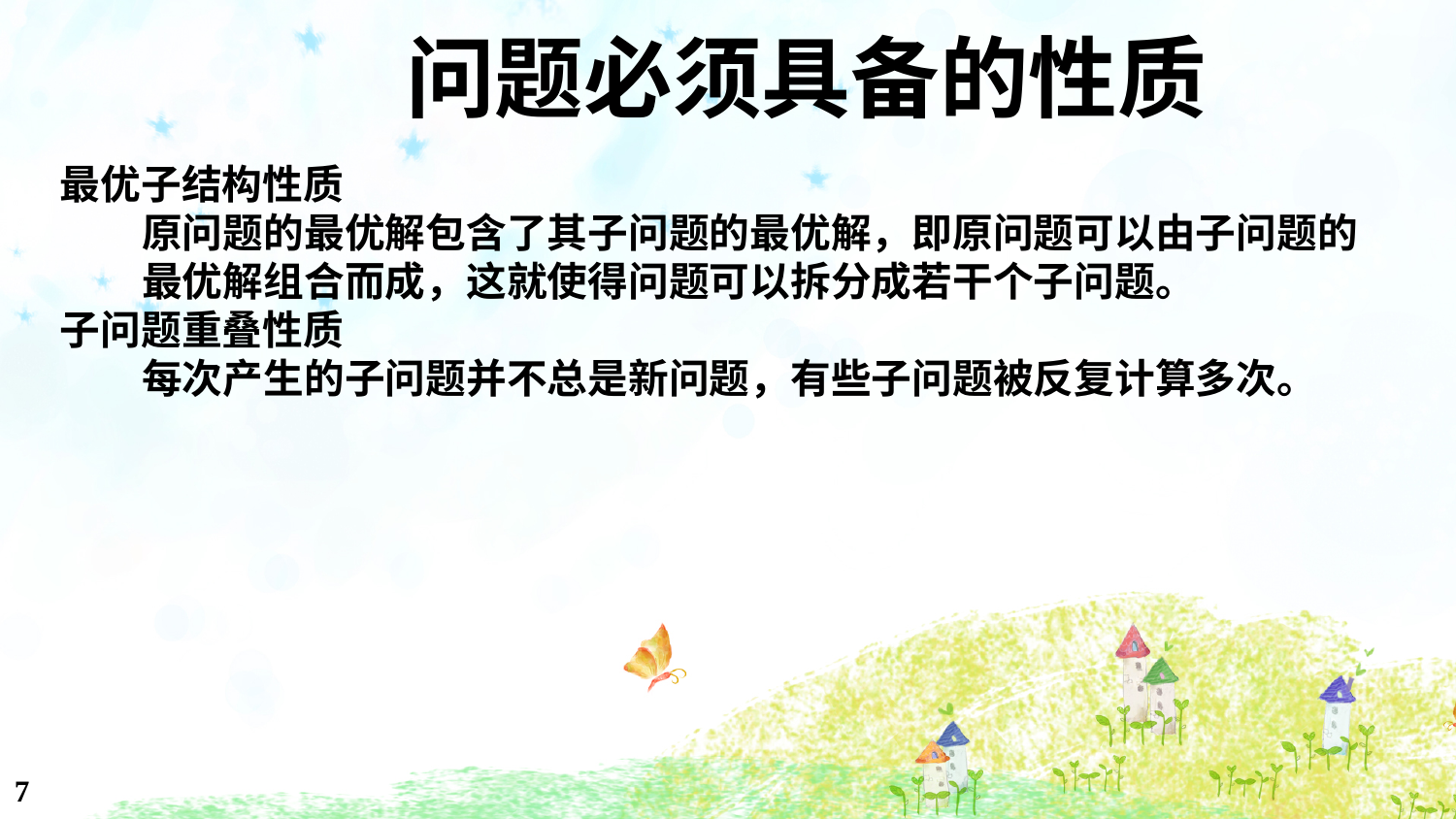

问题必须具备的性质
最优子结构性质
原问题的最优解包含了其子问题的最优解，即原问题可以由子问题的最优解组合而成，这就使得问题可以拆分成若干个子问题。
子问题重叠性质
每次产生的子问题并不总是新问题，有些子问题被反复计算多次。
7